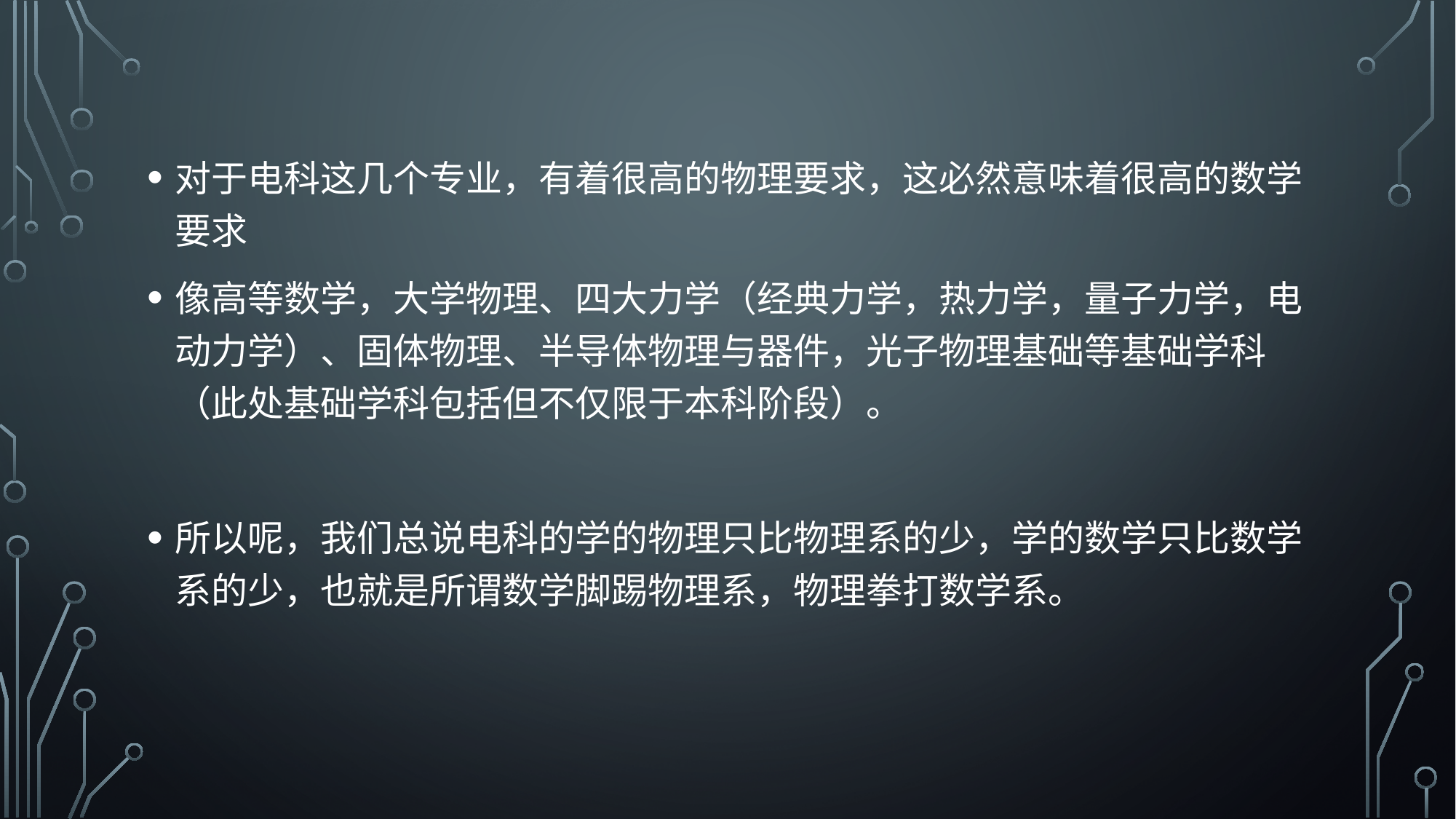

对于电科这几个专业，有着很高的物理要求，这必然意味着很高的数学要求
像高等数学，大学物理、四大力学（经典力学，热力学，量子力学，电动力学）、固体物理、半导体物理与器件，光子物理基础等基础学科（此处基础学科包括但不仅限于本科阶段）。

所以呢，我们总说电科的学的物理只比物理系的少，学的数学只比数学系的少，也就是所谓数学脚踢物理系，物理拳打数学系。